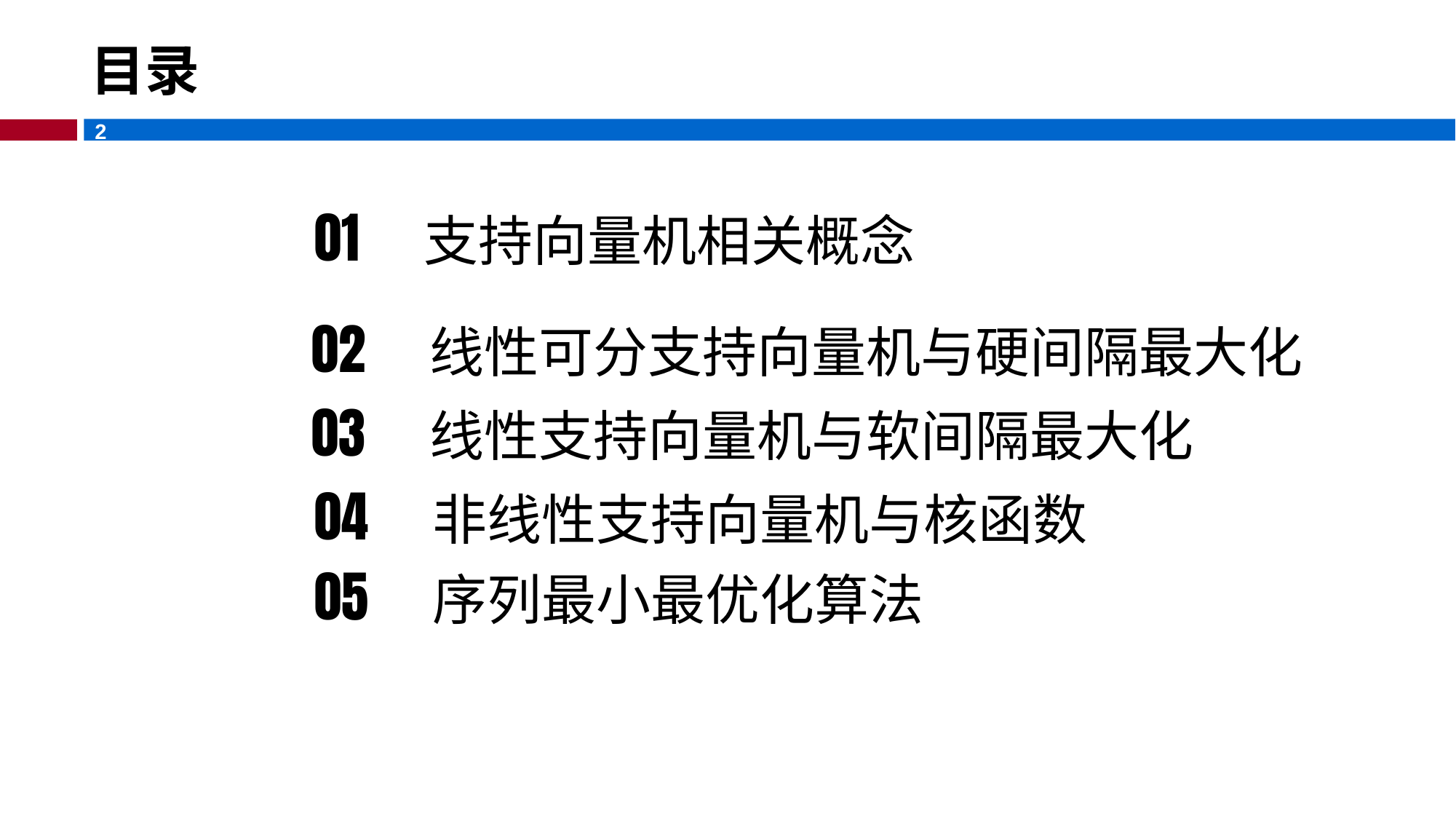

# 目录
01    支持向量机相关概念
02    线性可分支持向量机与硬间隔最大化
03    线性支持向量机与软间隔最大化
04    非线性支持向量机与核函数
05    序列最小最优化算法